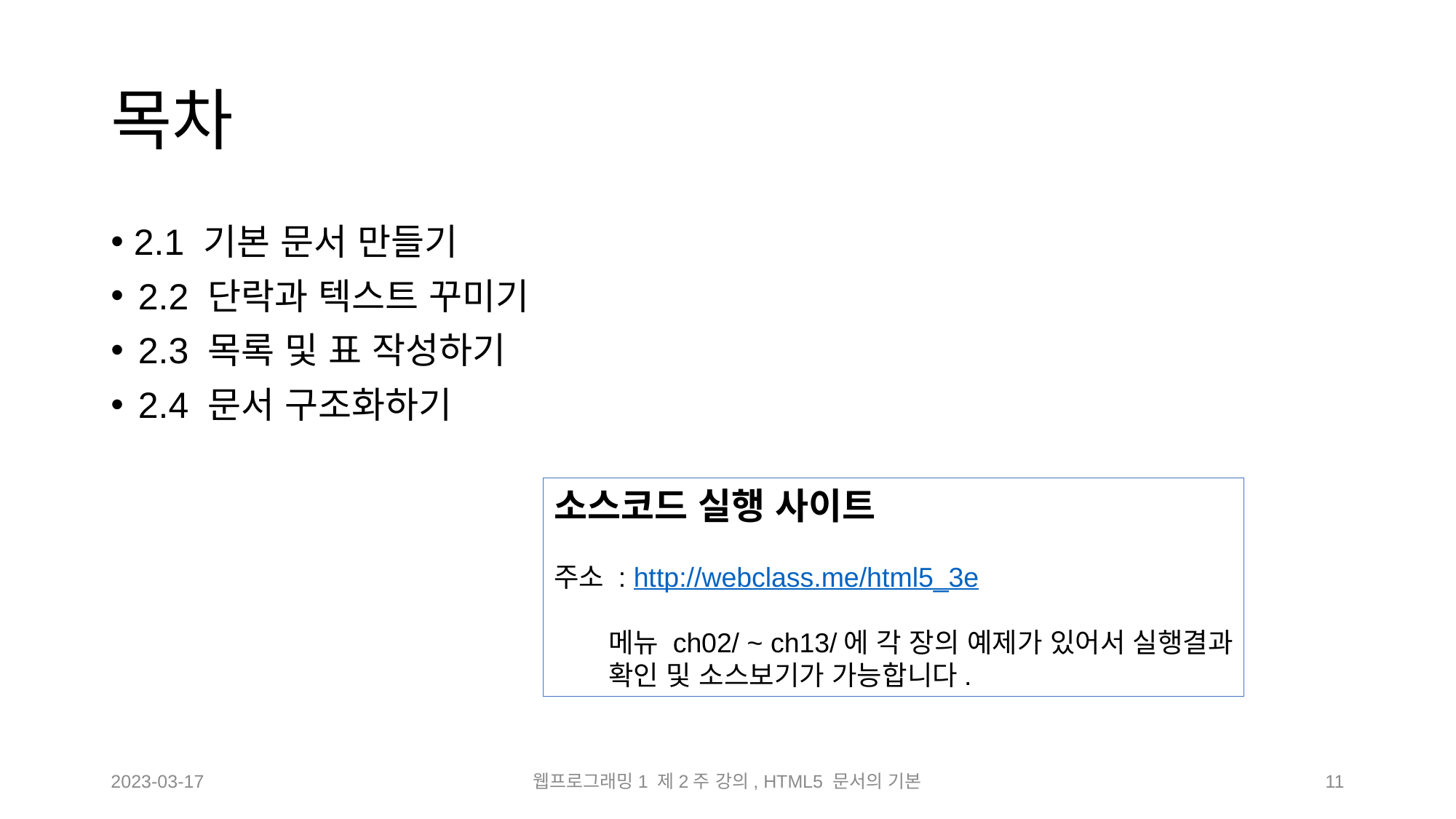

# 목차
 2.1 기본 문서 만들기
2.2 단락과 텍스트 꾸미기
2.3 목록 및 표 작성하기
2.4 문서 구조화하기

소스코드 실행 사이트

주소 : http://webclass.me/html5_3e

메뉴 ch02/ ~ ch13/에 각 장의 예제가 있어서 실행결과 확인 및 소스보기가 가능합니다.
2023-03-17
웹프로그래밍1 제2주 강의, HTML5 문서의 기본
11